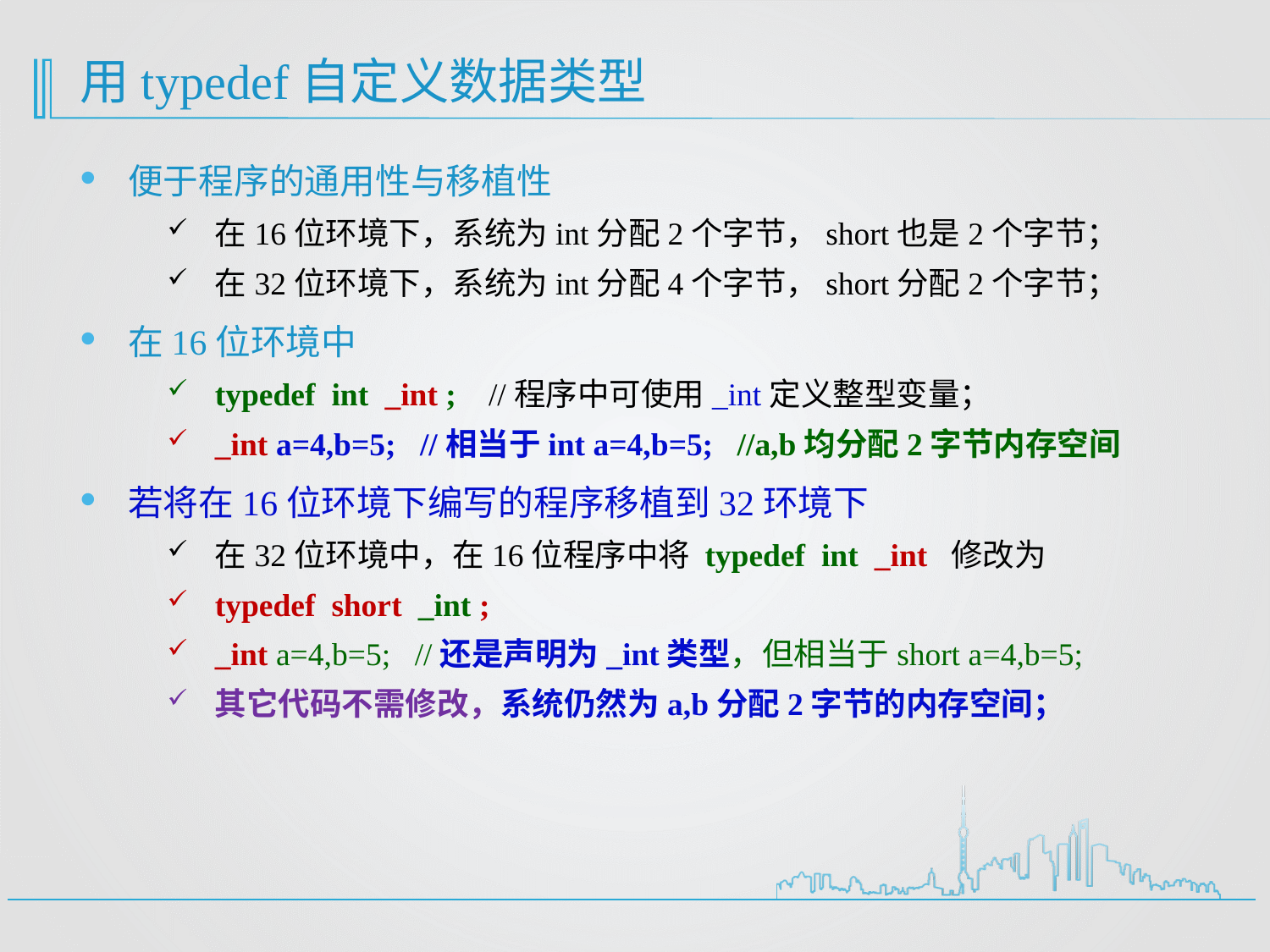

# 用typedef自定义数据类型
便于程序的通用性与移植性
在16位环境下，系统为int分配2个字节，short也是2个字节；
在32位环境下，系统为int分配4个字节，short分配2个字节；
在16位环境中
typedef  int  _int ;    //程序中可使用_int定义整型变量；
_int a=4,b=5;   //相当于int a=4,b=5;   //a,b均分配2字节内存空间
若将在16位环境下编写的程序移植到32环境下
在32位环境中，在16位程序中将 typedef  int  _int  修改为
typedef  short  _int ;
_int a=4,b=5;   //还是声明为_int类型，但相当于short a=4,b=5;
其它代码不需修改，系统仍然为a,b分配2字节的内存空间；